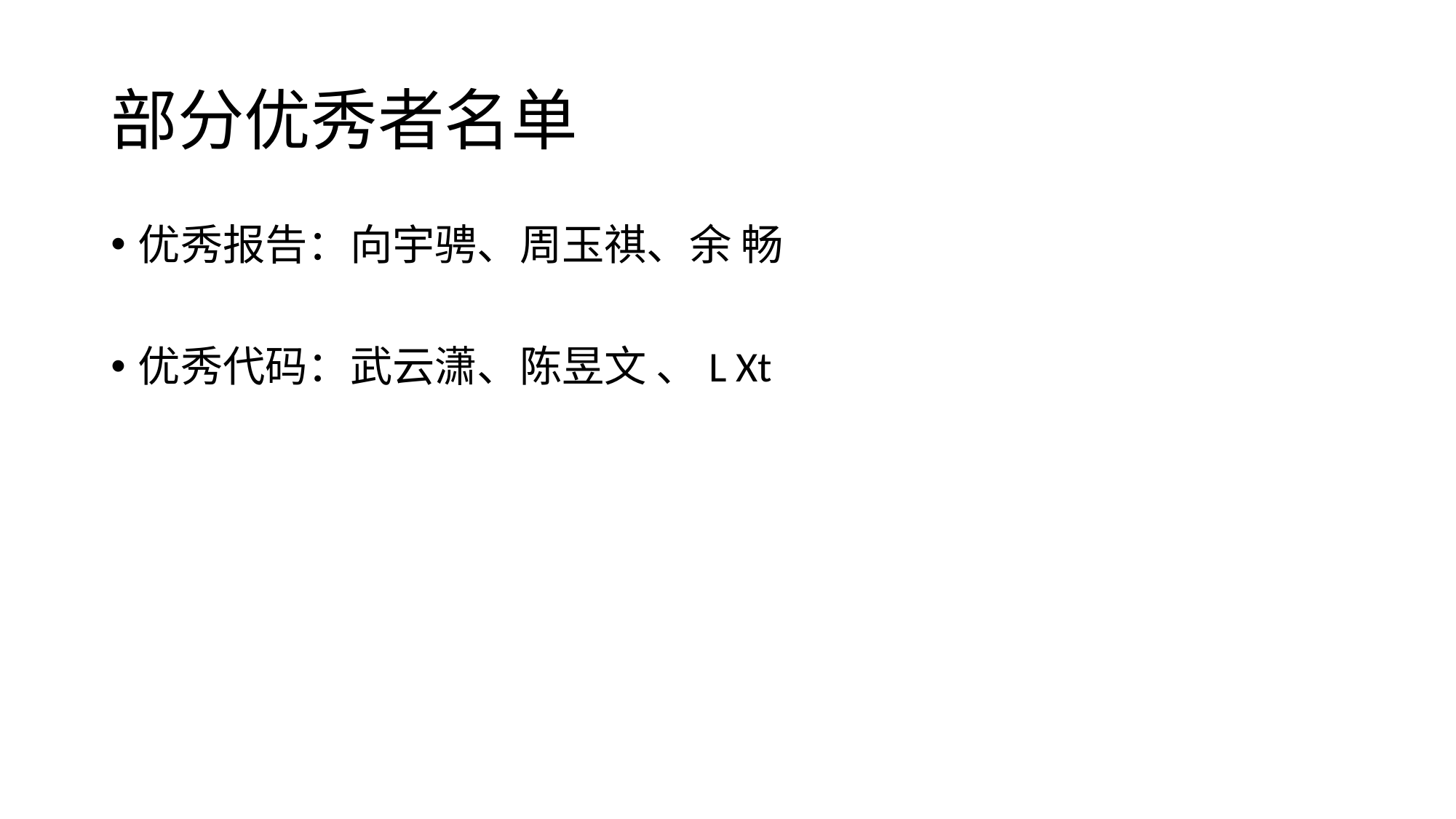

# 部分优秀者名单
优秀报告：向宇骋、周玉祺、余 畅

优秀代码：武云潇、陈昱文 、L Xt